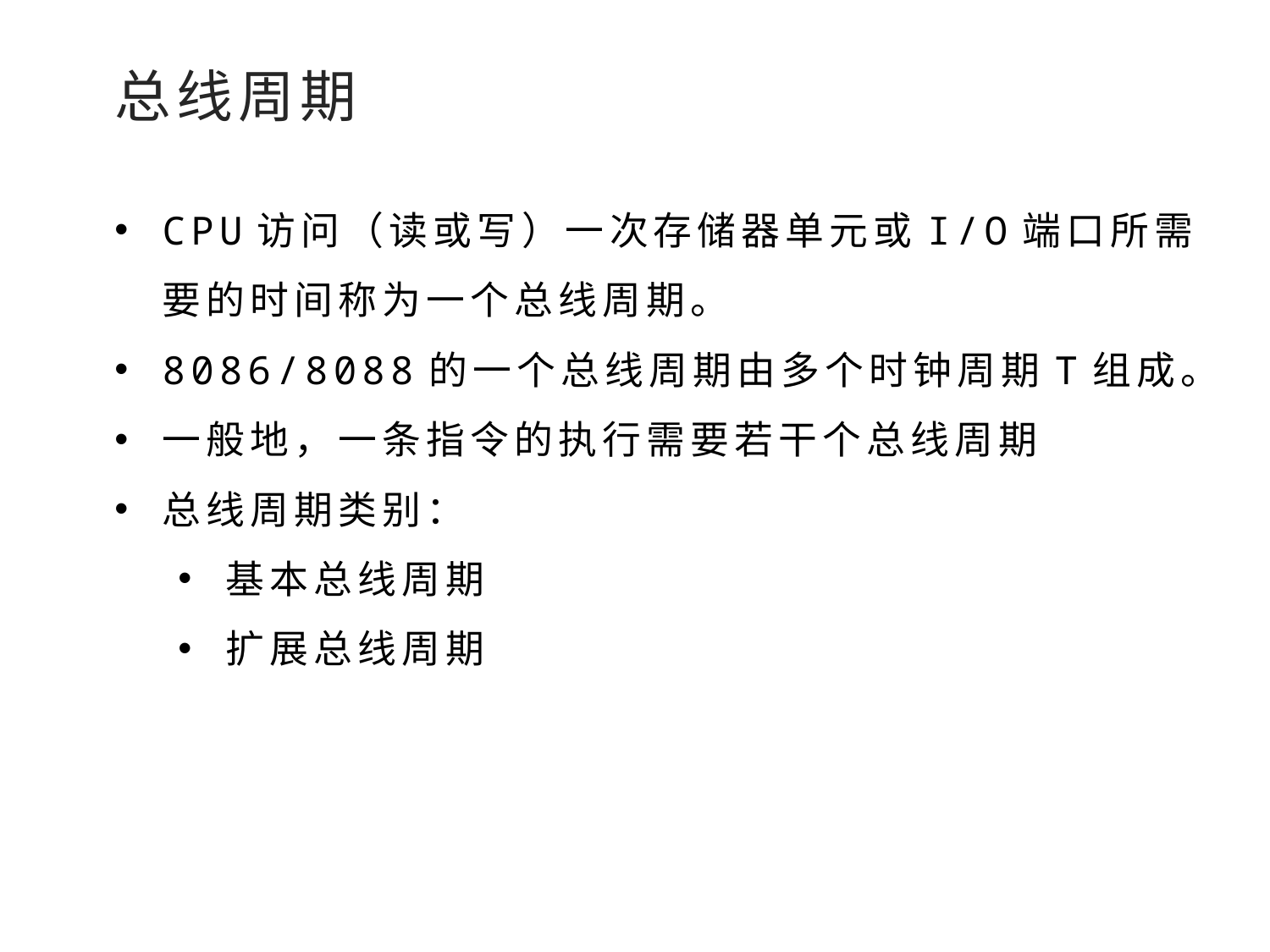

总线周期
CPU访问（读或写）一次存储器单元或I/O端口所需要的时间称为一个总线周期。
8086/8088的一个总线周期由多个时钟周期T组成。
一般地，一条指令的执行需要若干个总线周期
总线周期类别：
基本总线周期
扩展总线周期